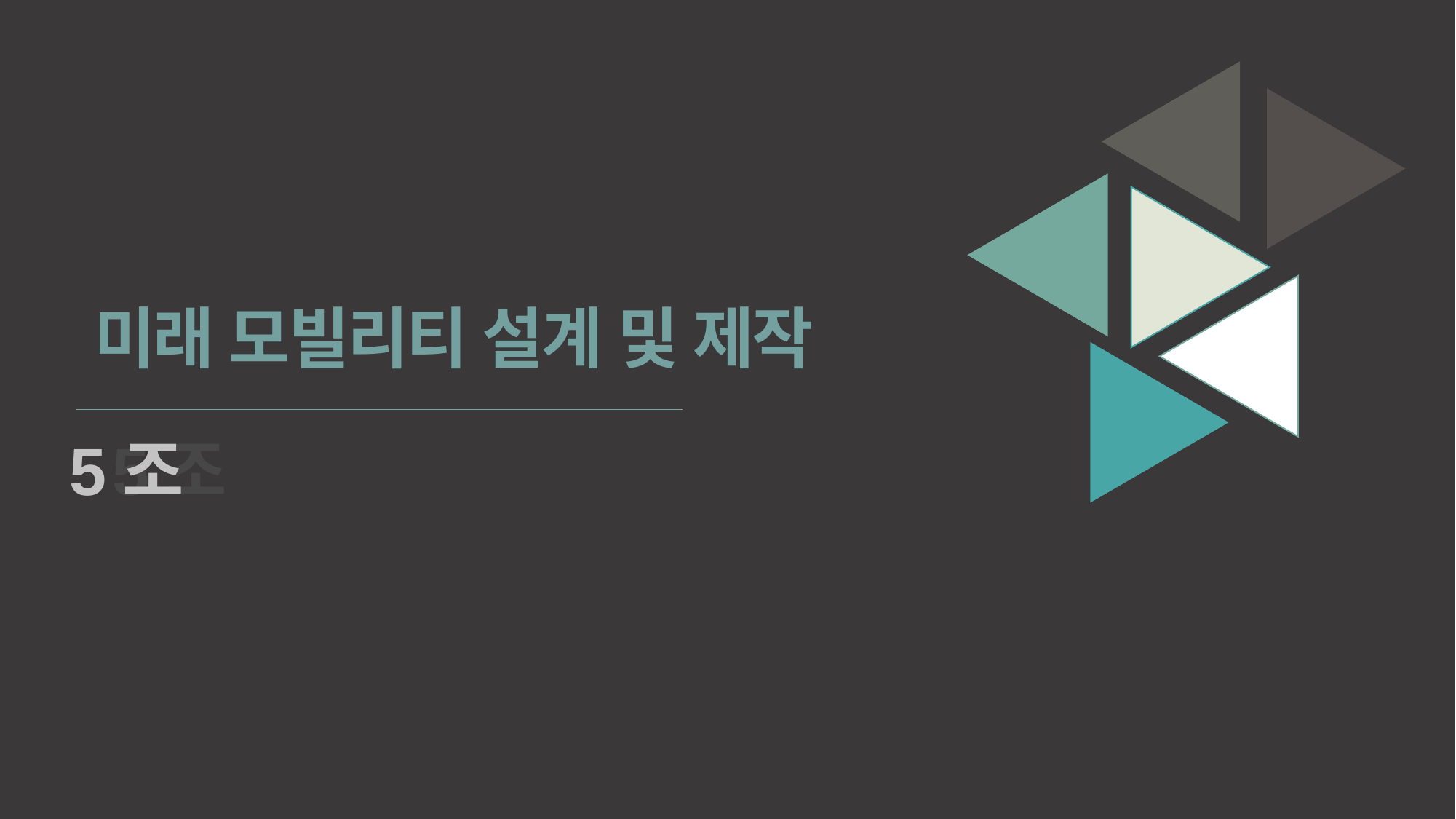

미래 모빌리티 설계 및 제작
5조
5조
#